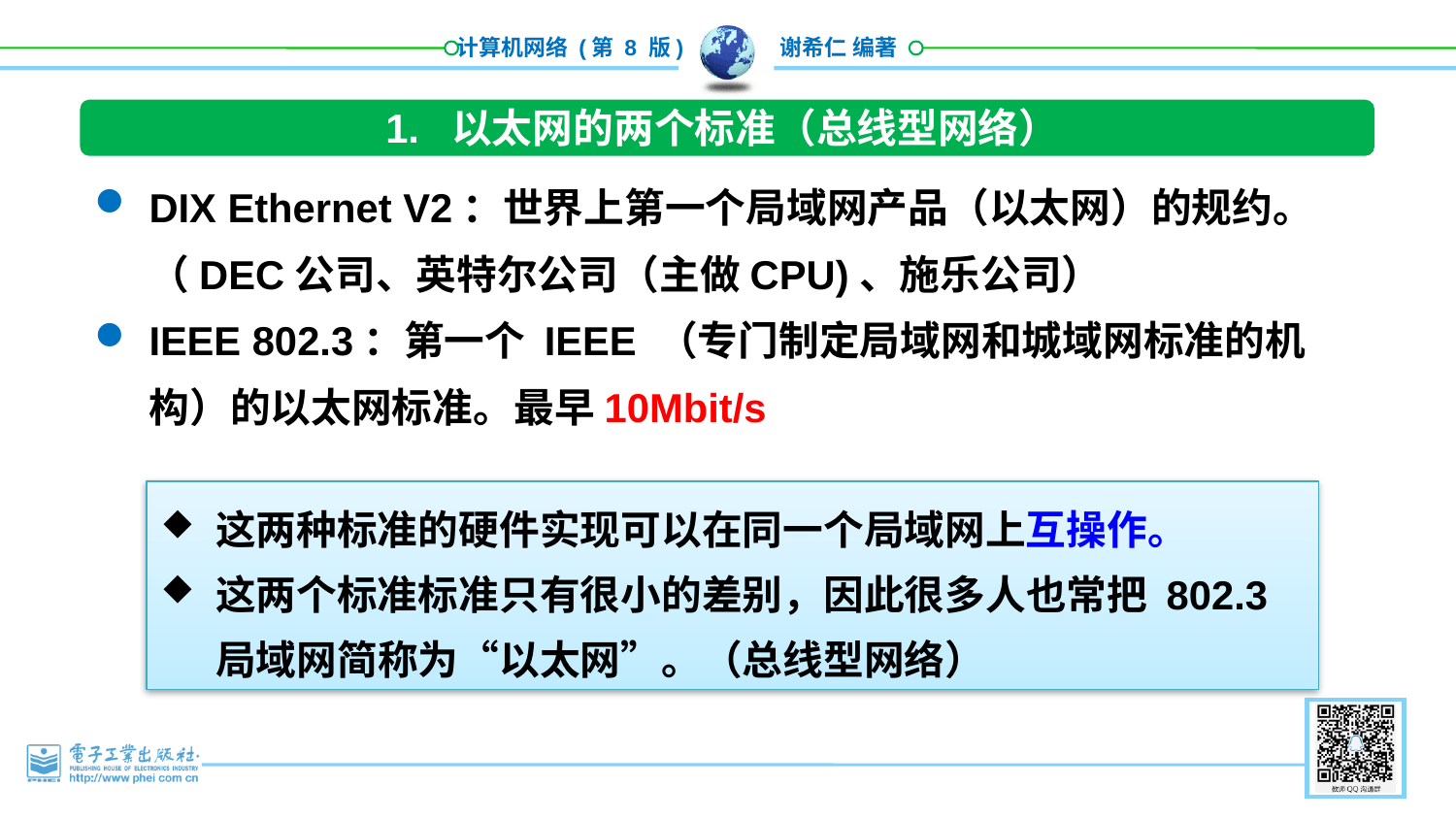

1.  以太网的两个标准（总线型网络）

DIX Ethernet V2：世界上第一个局域网产品（以太网）的规约。（DEC公司、英特尔公司（主做CPU)、施乐公司）
IEEE 802.3：第一个 IEEE （专门制定局域网和城域网标准的机构）的以太网标准。最早10Mbit/s
这两种标准的硬件实现可以在同一个局域网上互操作。
这两个标准标准只有很小的差别，因此很多人也常把 802.3局域网简称为“以太网”。（总线型网络）